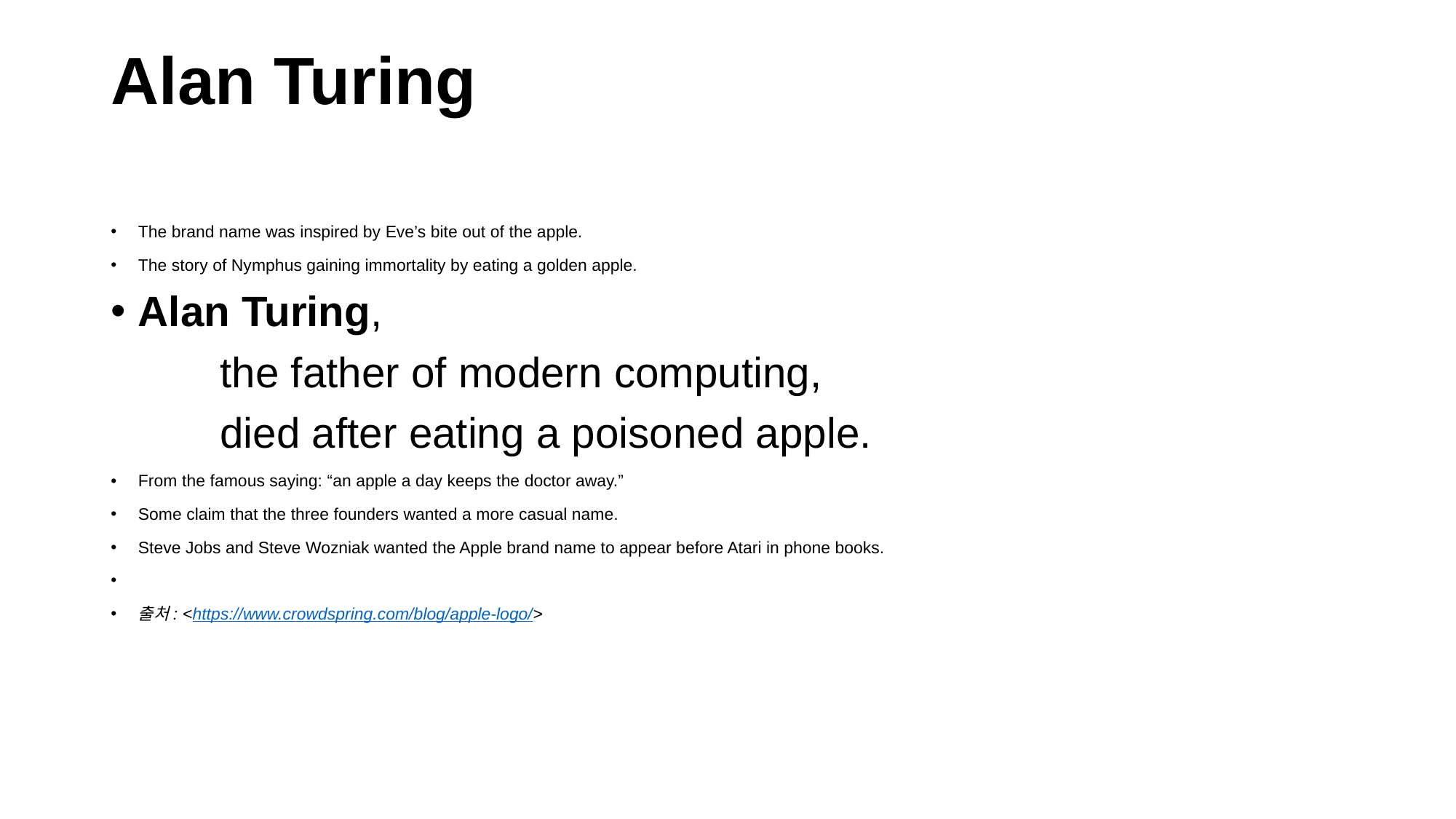

# Alan Turing
The brand name was inspired by Eve’s bite out of the apple.
The story of Nymphus gaining immortality by eating a golden apple.
Alan Turing,
	the father of modern computing,
	died after eating a poisoned apple.
From the famous saying: “an apple a day keeps the doctor away.”
Some claim that the three founders wanted a more casual name.
Steve Jobs and Steve Wozniak wanted the Apple brand name to appear before Atari in phone books.

출처: <https://www.crowdspring.com/blog/apple-logo/>